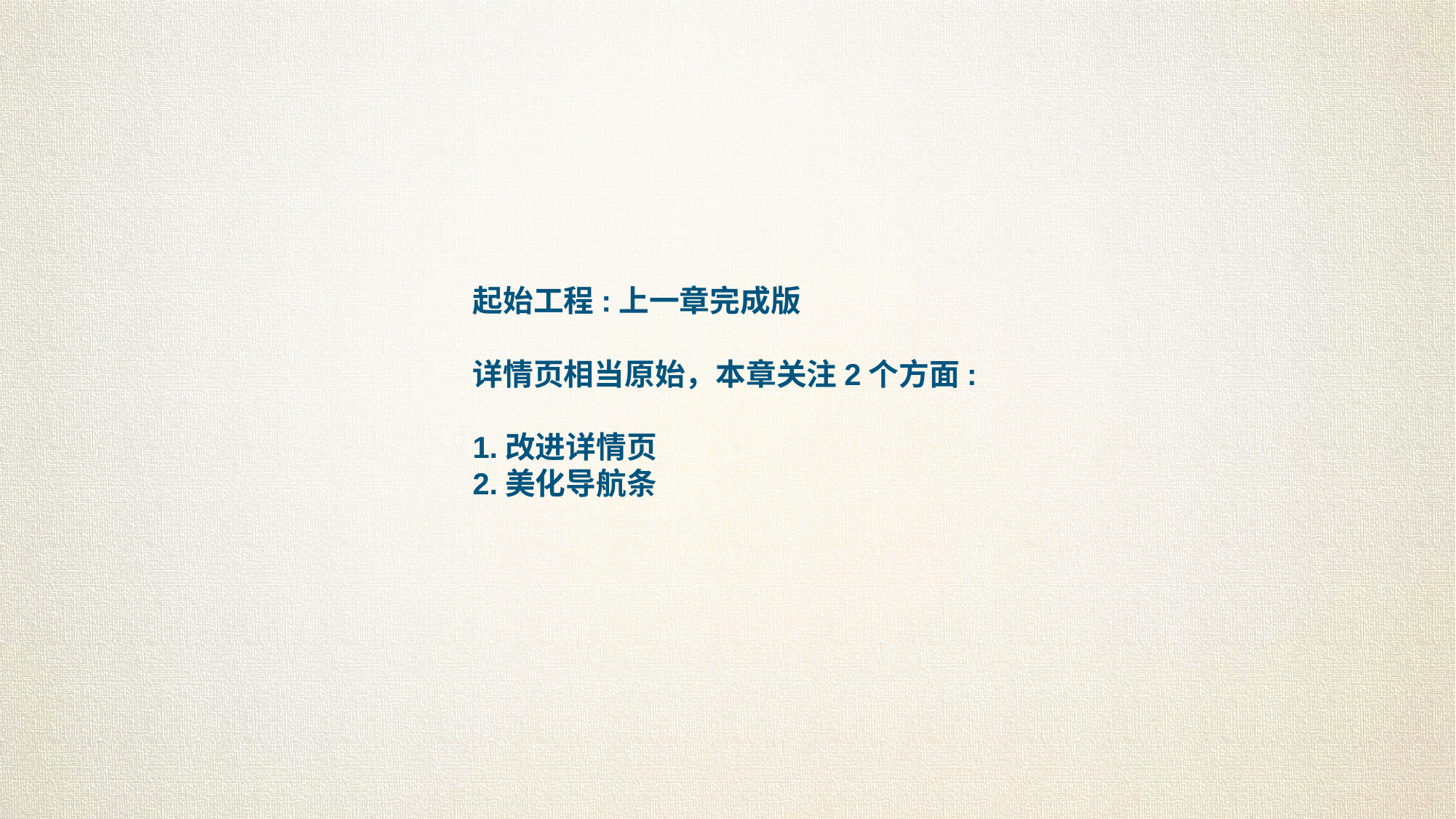

起始工程:上一章完成版

详情页相当原始，本章关注2个方面:

1.改进详情页
2.美化导航条